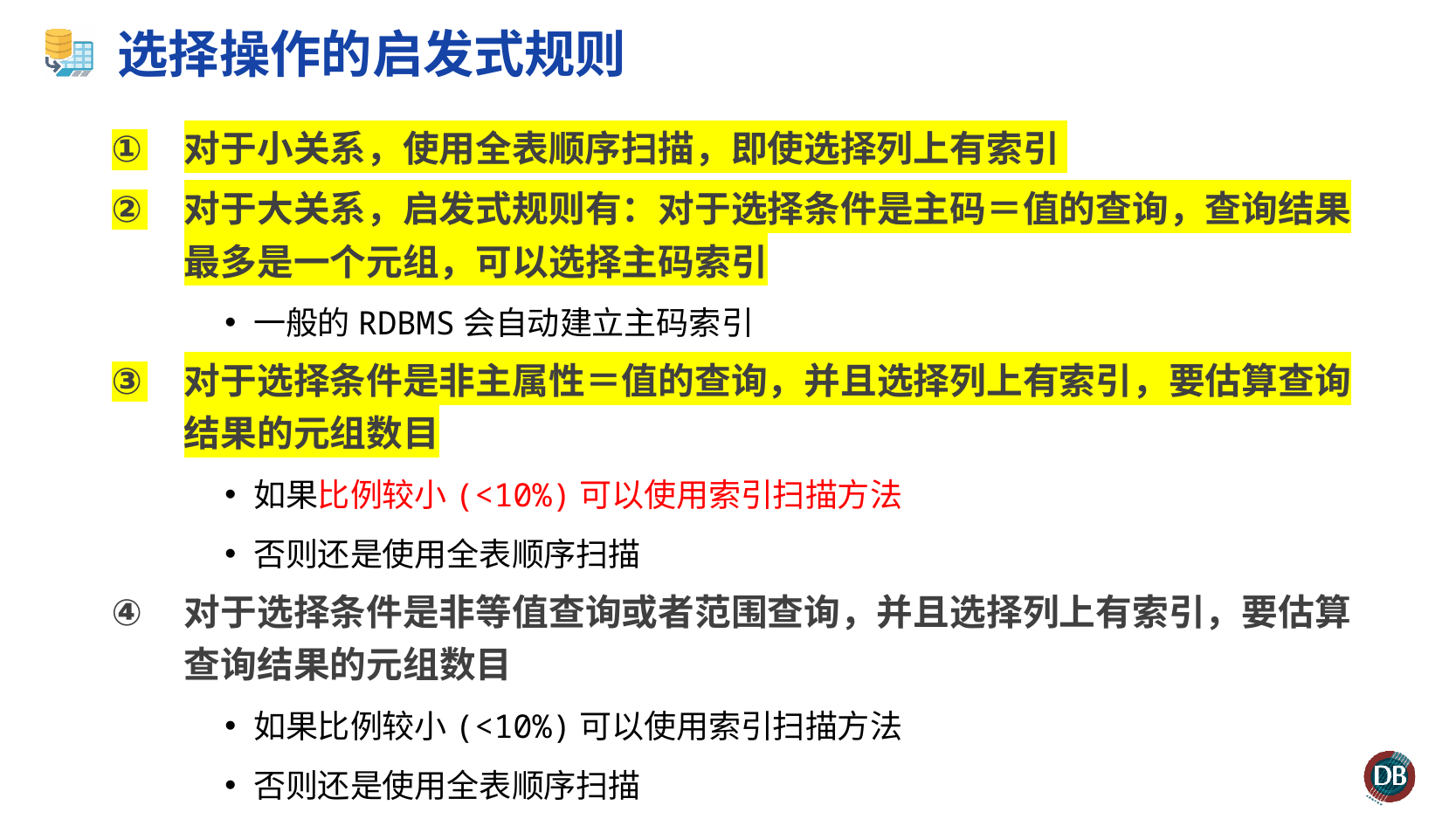

# 选择操作的启发式规则
对于小关系，使用全表顺序扫描，即使选择列上有索引
对于大关系，启发式规则有：对于选择条件是主码＝值的查询，查询结果最多是一个元组，可以选择主码索引
一般的RDBMS会自动建立主码索引
对于选择条件是非主属性＝值的查询，并且选择列上有索引，要估算查询结果的元组数目
如果比例较小(<10%)可以使用索引扫描方法
否则还是使用全表顺序扫描
对于选择条件是非等值查询或者范围查询，并且选择列上有索引，要估算查询结果的元组数目
如果比例较小(<10%)可以使用索引扫描方法
否则还是使用全表顺序扫描